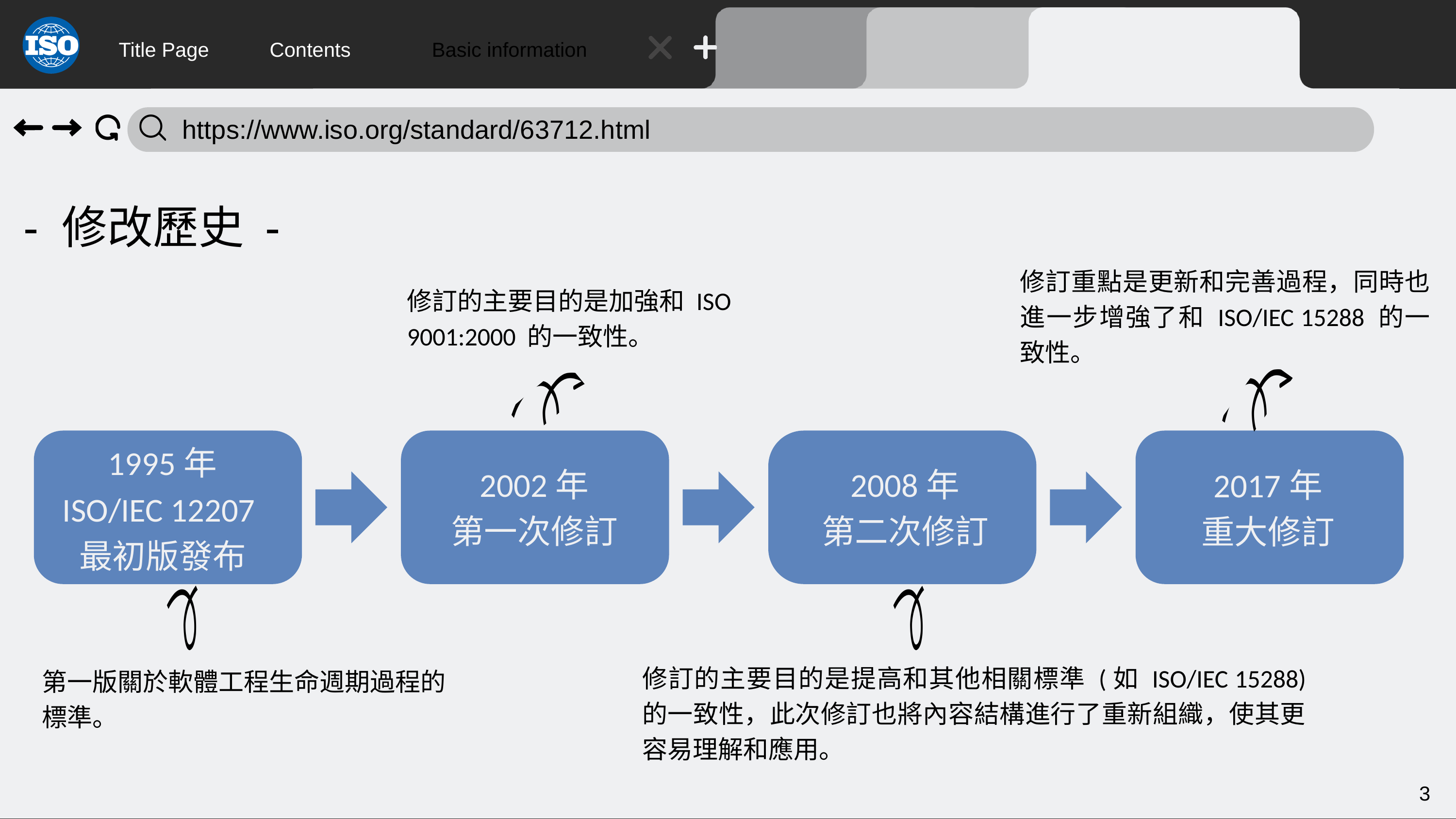

Title Page
Contents

Basic information

       https://www.iso.org/standard/63712.html

- 修改歷史 -
修訂重點是更新和完善過程，同時也進一步增強了和 ISO/IEC 15288 的一致性。

修訂的主要目的是加強和 ISO 9001:2000 的一致性。

2002年
第一次修訂

2008年
第二次修訂

2017年
重大修訂

1995年
ISO/IEC 12207
最初版發布

修訂的主要目的是提高和其他相關標準 (如 ISO/IEC 15288) 的一致性，此次修訂也將內容結構進行了重新組織，使其更容易理解和應用。

第一版關於軟體工程生命週期過程的標準。
3